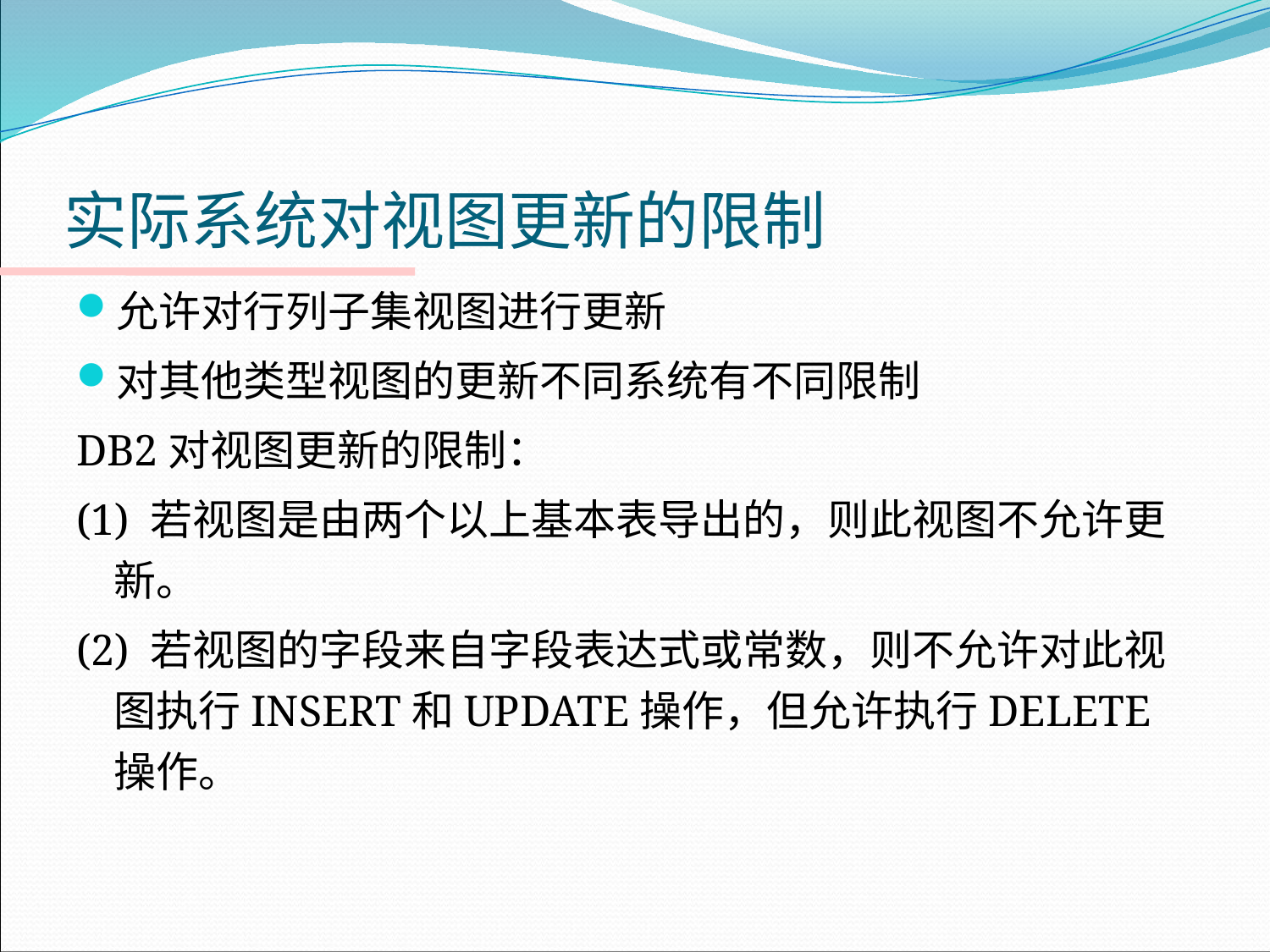

# 实际系统对视图更新的限制
允许对行列子集视图进行更新
对其他类型视图的更新不同系统有不同限制
DB2对视图更新的限制：
(1) 若视图是由两个以上基本表导出的，则此视图不允许更新。
(2) 若视图的字段来自字段表达式或常数，则不允许对此视图执行INSERT和UPDATE操作，但允许执行DELETE操作。

395